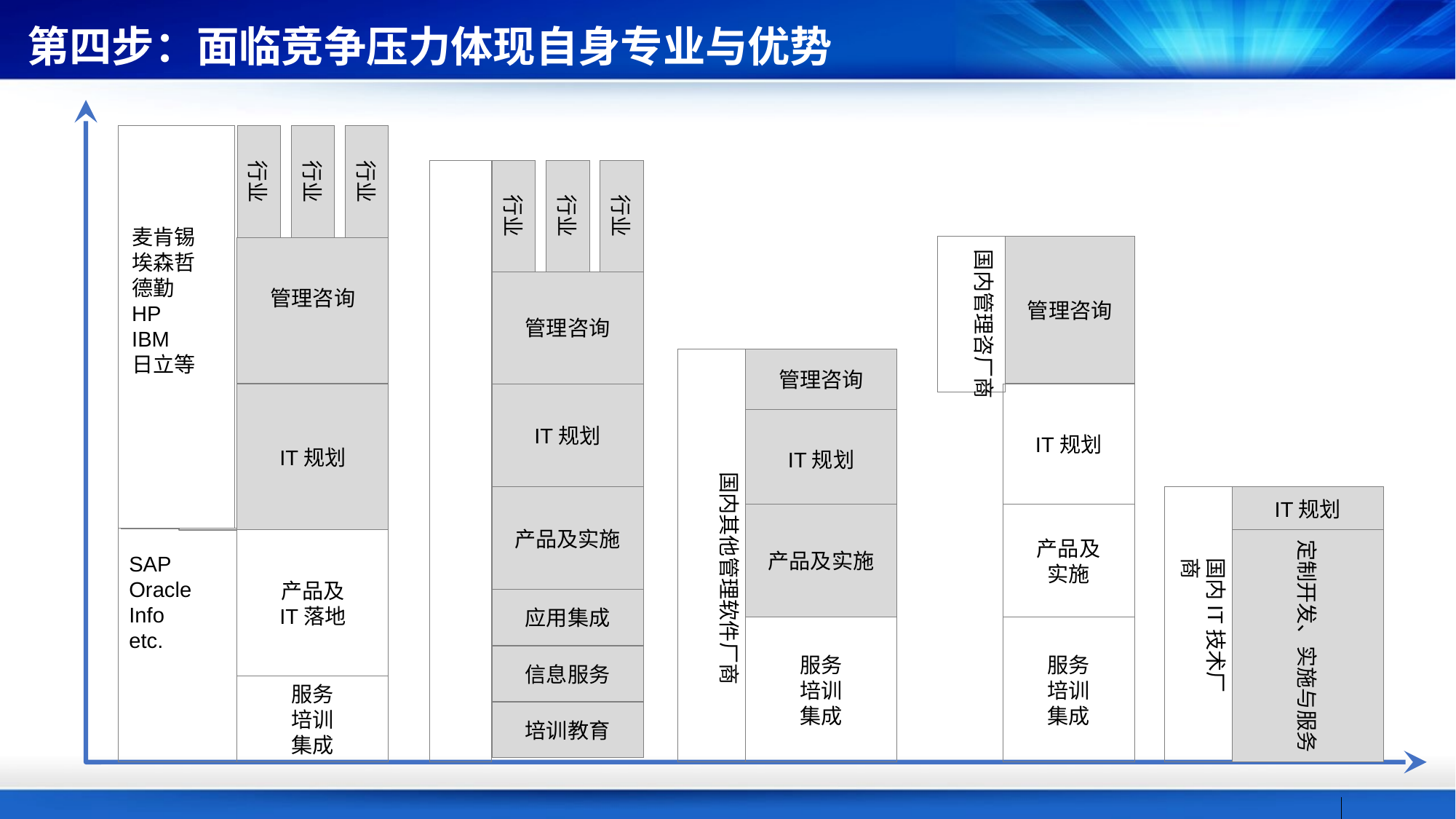

第四步：面临竞争压力体现自身专业与优势

行业
行业
行业

行业
行业
行业
麦肯锡
埃森哲
德勤
HP
IBM
日立等

管理咨询
管理咨询

国内管理咨厂商
管理咨询

管理咨询
IT规划
IT规划
IT规划
IT规划
国内其他管理软件厂商
产品及实施

IT规划
产品及实施
产品及
实施

产品及
IT落地
定制开发、实施与服务
SAP
Oracle
Info
etc.
国内IT技术厂商
应用集成
服务
培训
集成
服务
培训
集成
信息服务
服务
培训
集成
培训教育